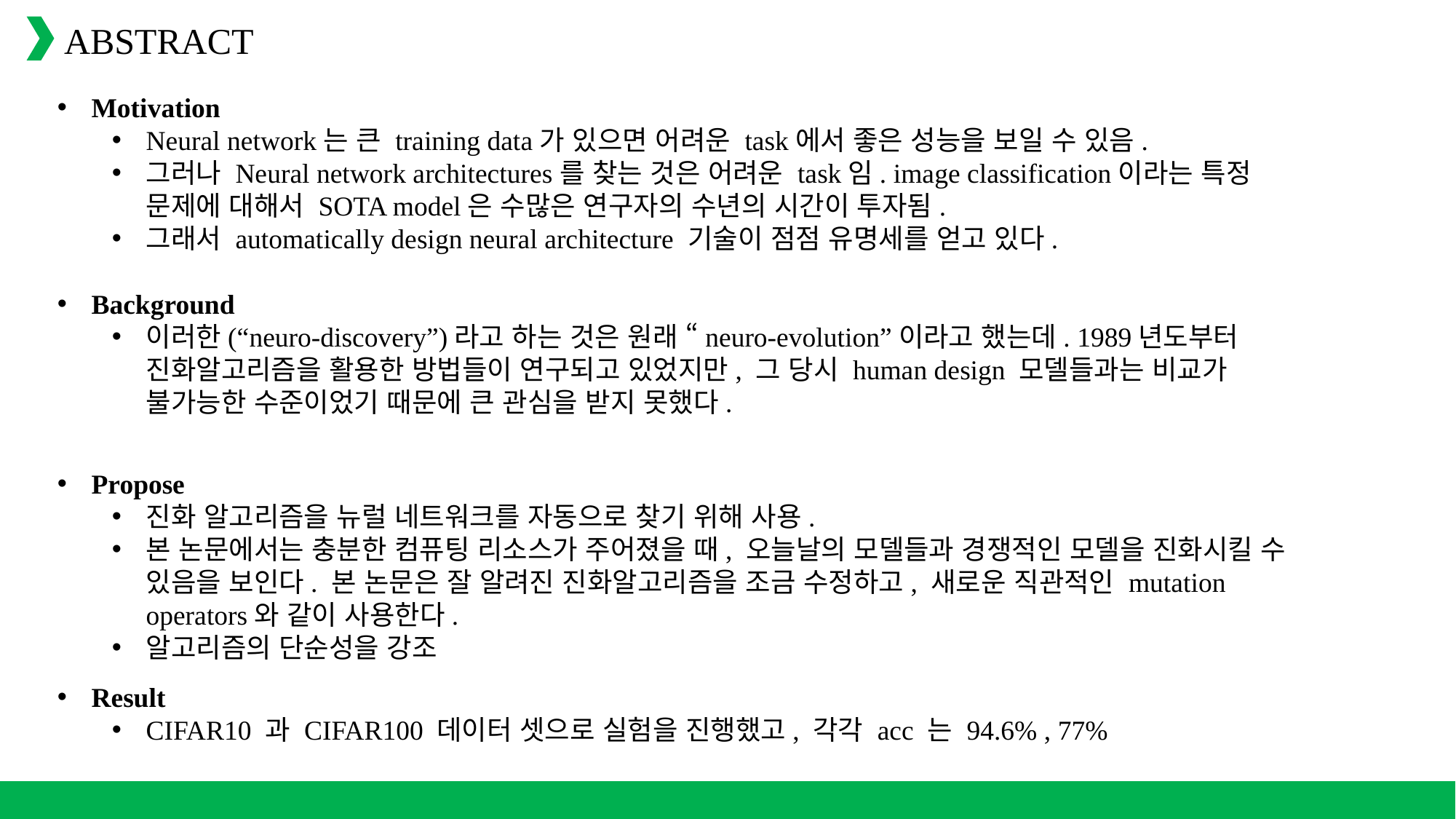

ABSTRACT
Motivation
Neural network는 큰 training data가 있으면 어려운 task에서 좋은 성능을 보일 수 있음.
그러나 Neural network architectures를 찾는 것은 어려운 task임. image classification이라는 특정 문제에 대해서 SOTA model은 수많은 연구자의 수년의 시간이 투자됨.
그래서 automatically design neural architecture 기술이 점점 유명세를 얻고 있다.

Background
이러한(“neuro-discovery”)라고 하는 것은 원래 “neuro-evolution”이라고 했는데. 1989년도부터 진화알고리즘을 활용한 방법들이 연구되고 있었지만, 그 당시 human design 모델들과는 비교가 불가능한 수준이었기 때문에 큰 관심을 받지 못했다.

Propose
진화 알고리즘을 뉴럴 네트워크를 자동으로 찾기 위해 사용.
본 논문에서는 충분한 컴퓨팅 리소스가 주어졌을 때, 오늘날의 모델들과 경쟁적인 모델을 진화시킬 수 있음을 보인다. 본 논문은 잘 알려진 진화알고리즘을 조금 수정하고, 새로운 직관적인 mutation operators와 같이 사용한다.
알고리즘의 단순성을 강조
Result
CIFAR10 과 CIFAR100 데이터 셋으로 실험을 진행했고, 각각 acc 는 94.6% , 77%